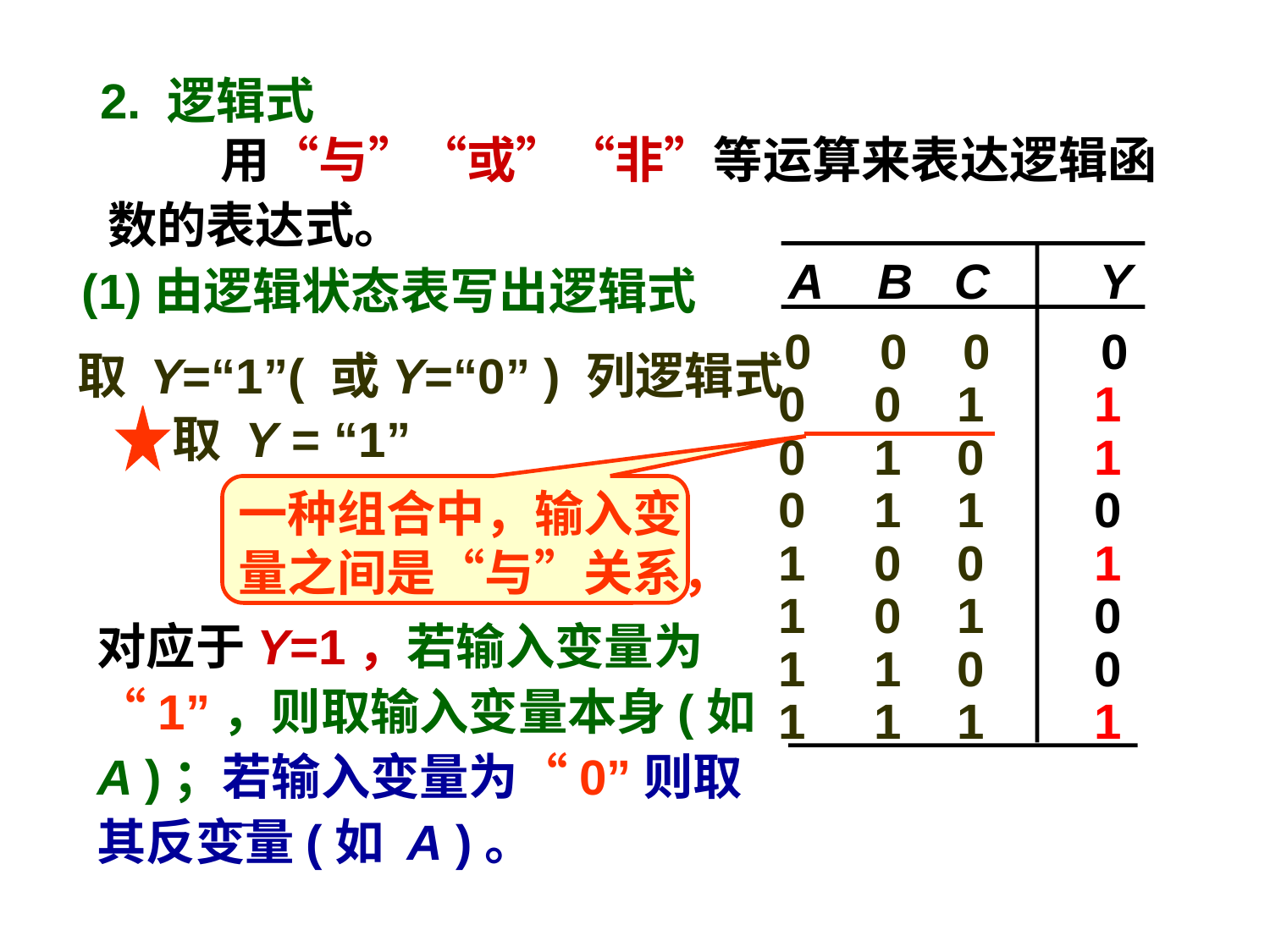

2. 逻辑式
         用“与”“或”“非”等运算来表达逻辑函数的表达式。
   A    B   C        Y

0     0    1        1
0     1    0        1
0     1    1        0
1     0    0        1
1     0    1        0
1     1    0        0
1     1    1        1
      0     0    0        0

(1)由逻辑状态表写出逻辑式
取 Y=“1”( 或Y=“0” ) 列逻辑式
取 Y = “1”

一种组合中，输入变量之间是“与”关系，
对应于Y=1，若输入变量为“1”，则取输入变量本身(如 A )；若输入变量为“0”则取其反变量(如 A )。